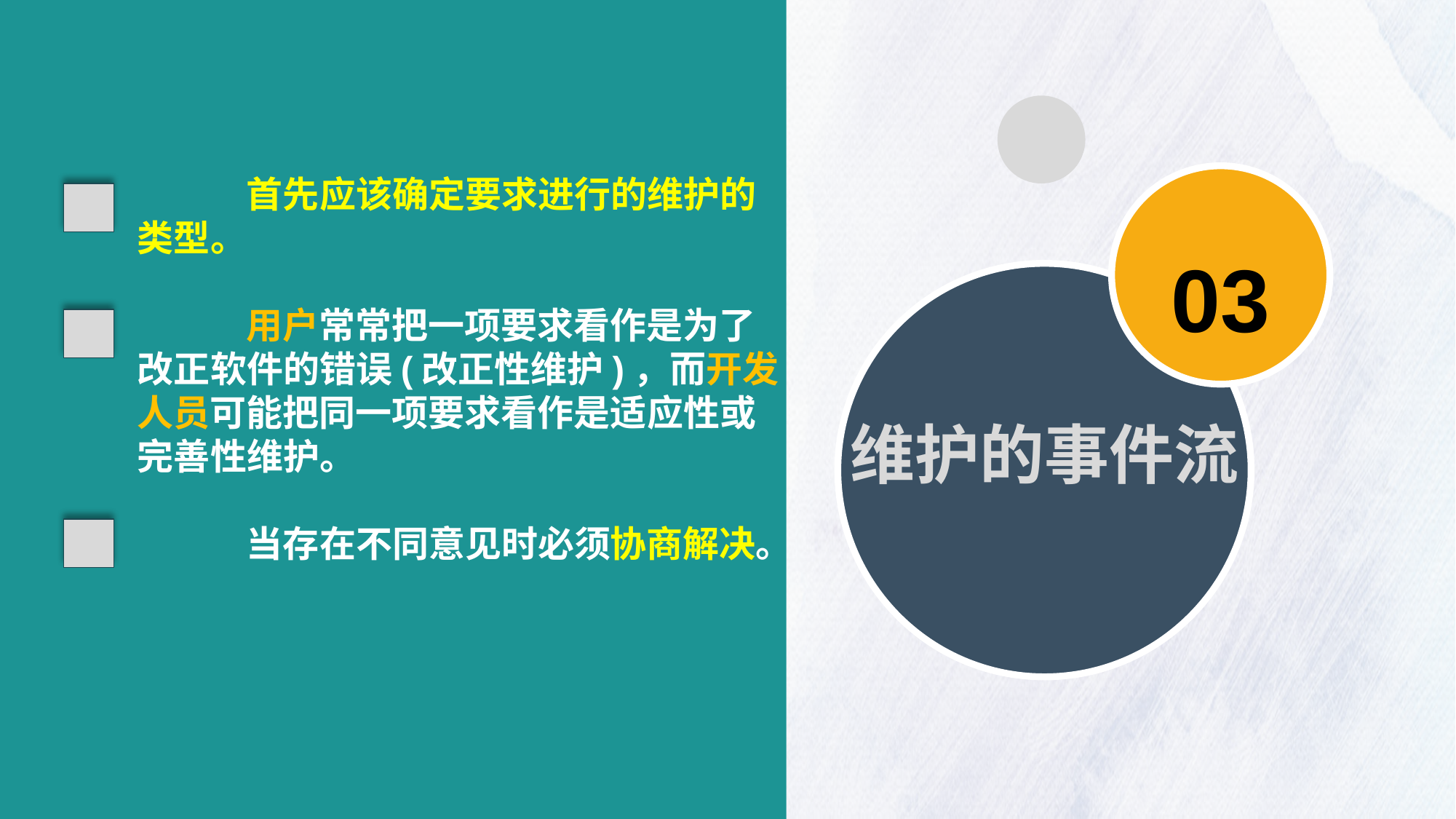

首先应该确定要求进行的维护的类型。

	用户常常把一项要求看作是为了改正软件的错误(改正性维护)，而开发人员可能把同一项要求看作是适应性或完善性维护。

	当存在不同意见时必须协商解决。

03

维护的事件流